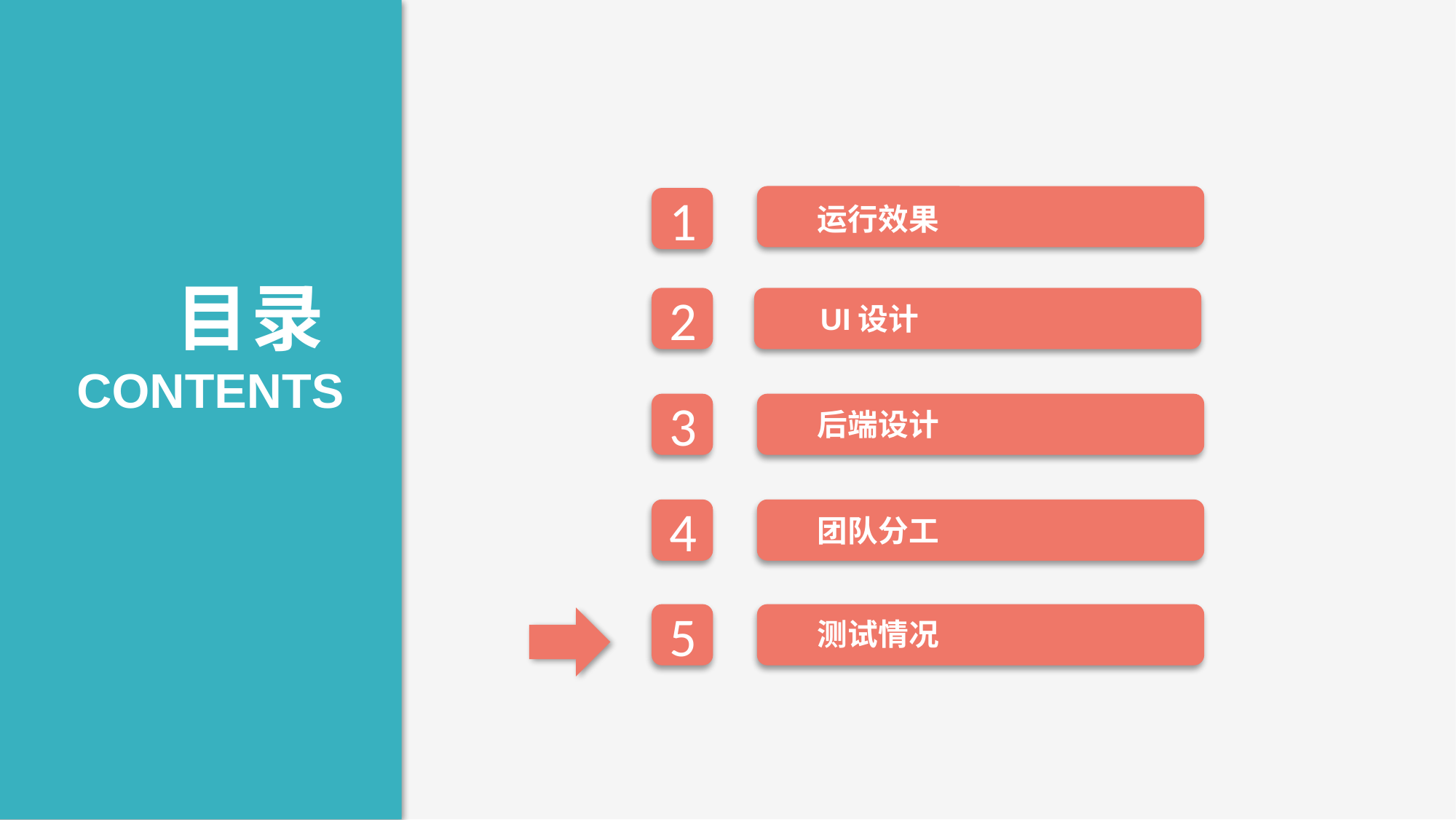

运行效果
1
目录
CONTENTS
2

UI设计
3

后端设计
4

团队分工

5

测试情况